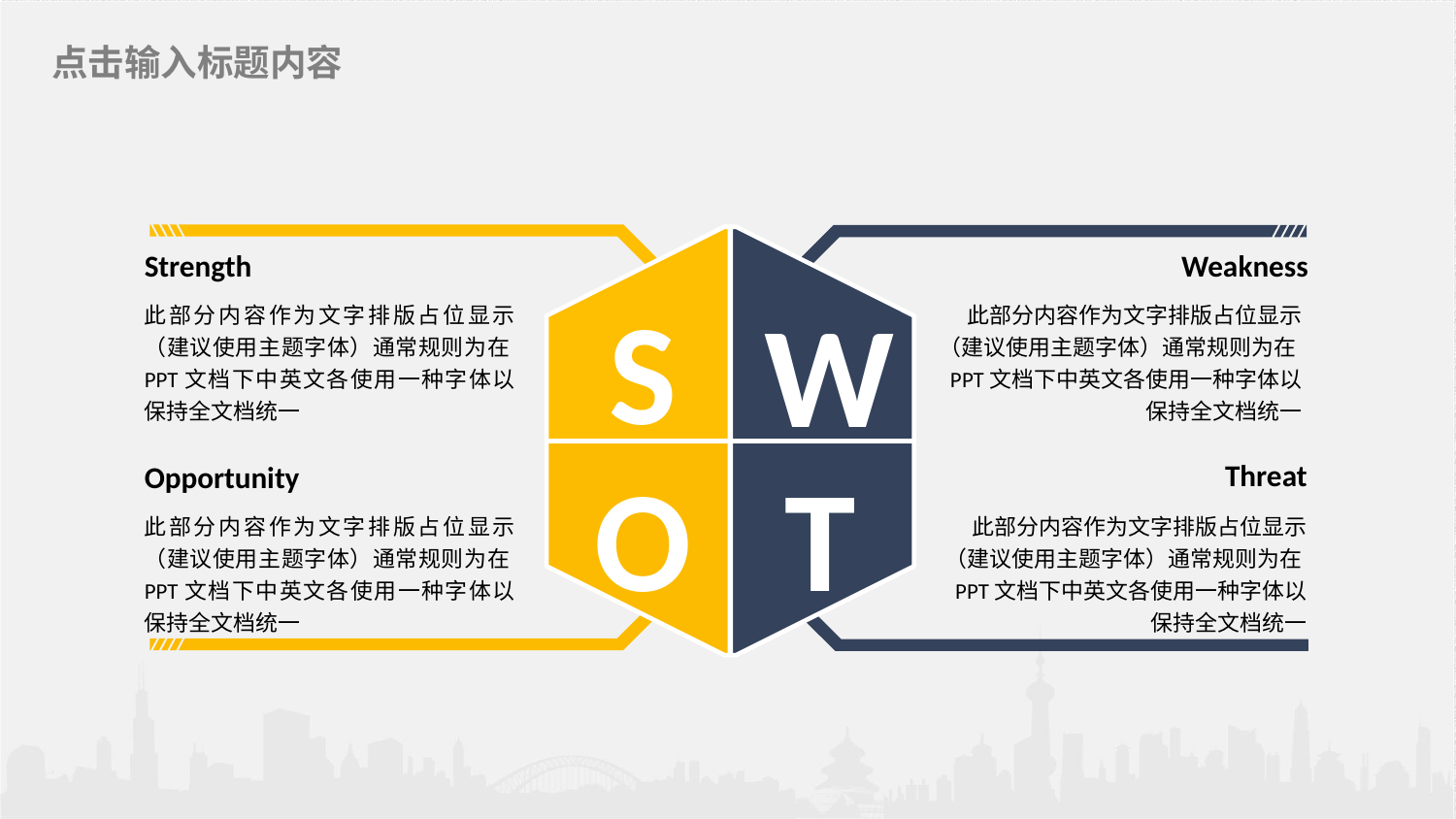

点击输入标题内容

S
W

O
T

Strength
Weakness
此部分内容作为文字排版占位显示（建议使用主题字体）通常规则为在PPT文档下中英文各使用一种字体以保持全文档统一
此部分内容作为文字排版占位显示（建议使用主题字体）通常规则为在PPT文档下中英文各使用一种字体以保持全文档统一

Threat
Opportunity
此部分内容作为文字排版占位显示（建议使用主题字体）通常规则为在PPT文档下中英文各使用一种字体以保持全文档统一
此部分内容作为文字排版占位显示（建议使用主题字体）通常规则为在PPT文档下中英文各使用一种字体以保持全文档统一